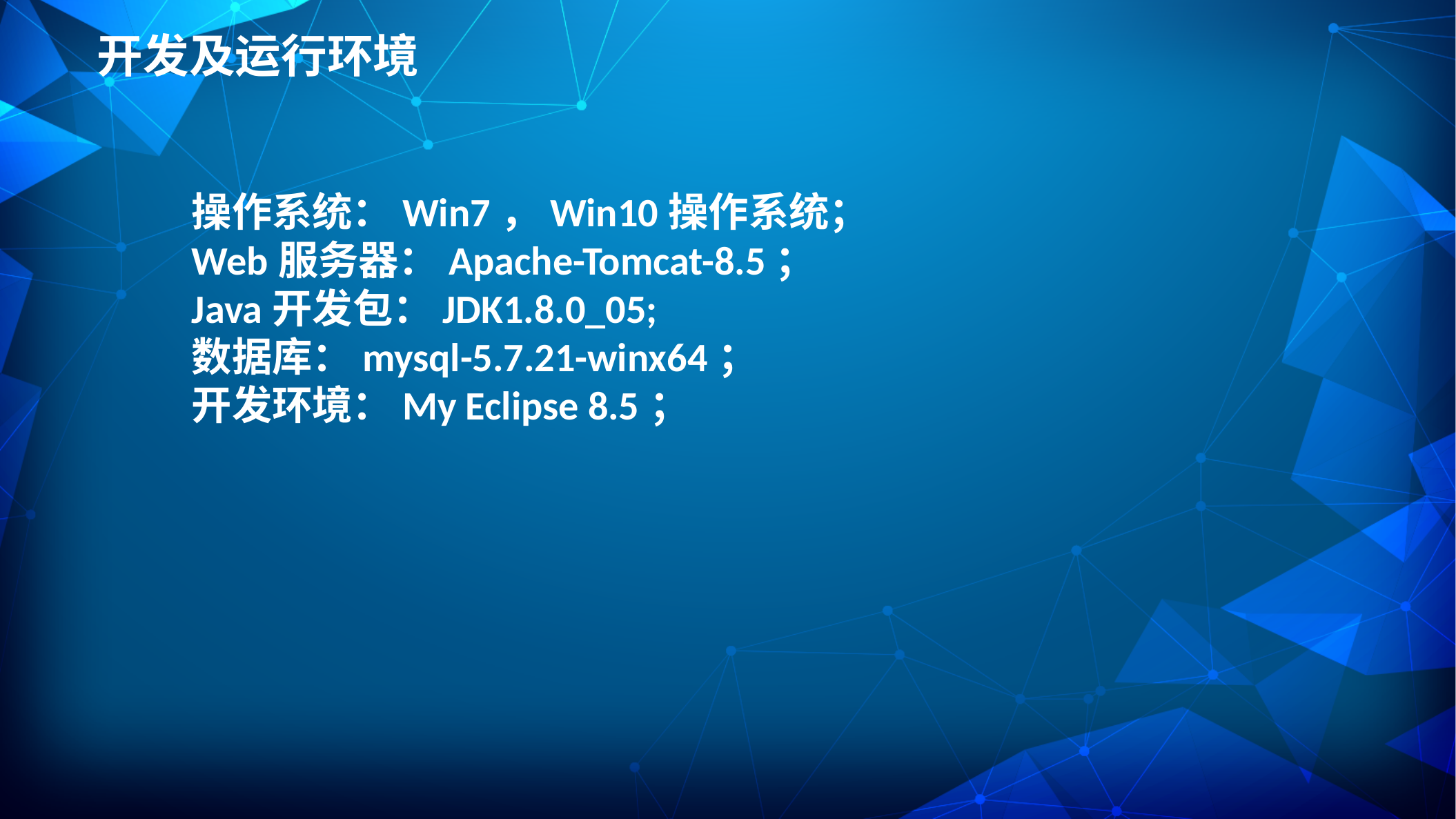

开发及运行环境
操作系统：Win7，Win10操作系统；
Web服务器：Apache-Tomcat-8.5；
Java开发包：JDK1.8.0_05;
数据库：mysql-5.7.21-winx64；
开发环境：My Eclipse 8.5；